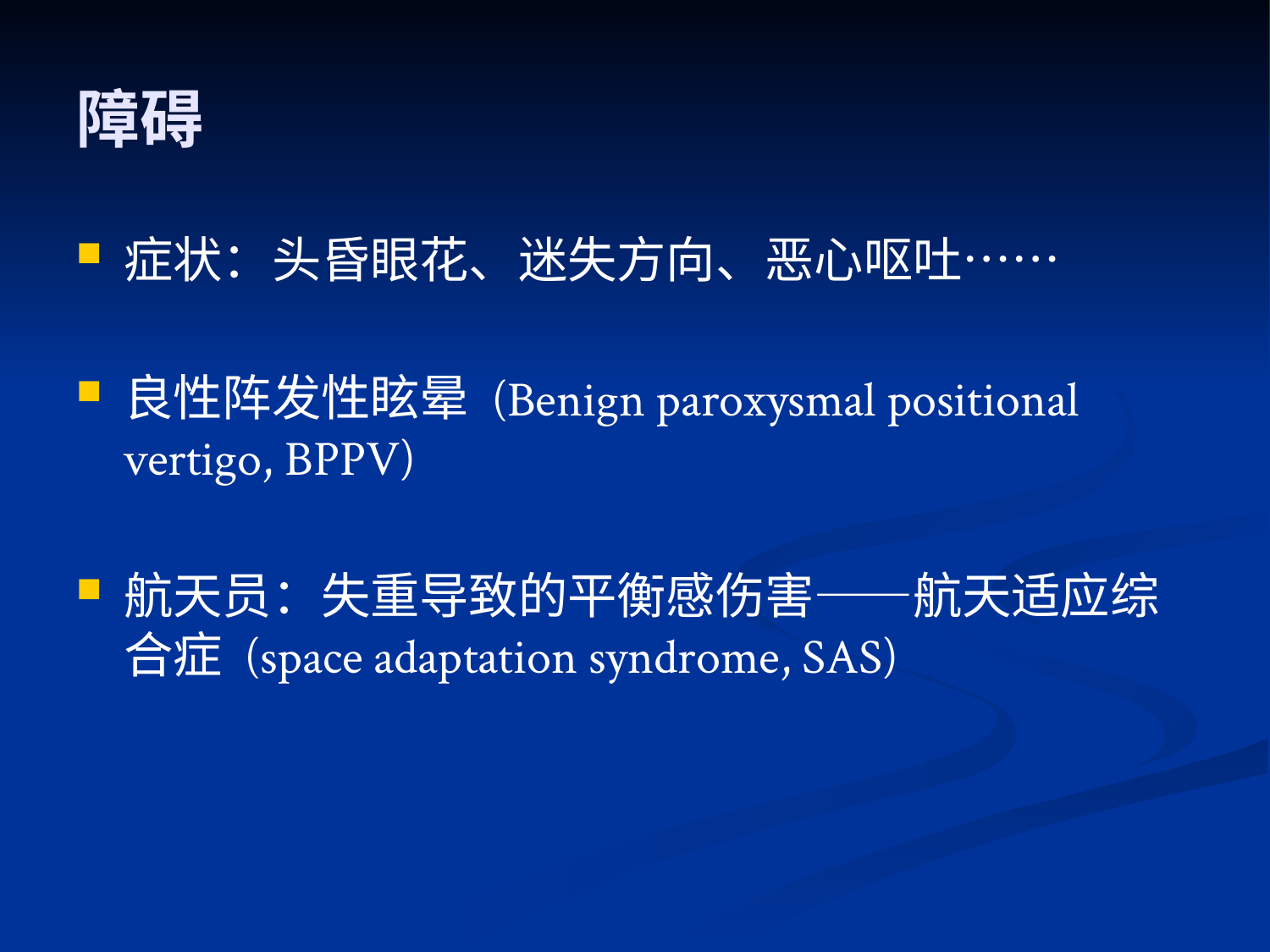

# 障碍
症状：头昏眼花、迷失方向、恶心呕吐……

良性阵发性眩晕 (Benign paroxysmal positional vertigo, BPPV)

航天员：失重导致的平衡感伤害——航天适应综合症 (space adaptation syndrome, SAS)